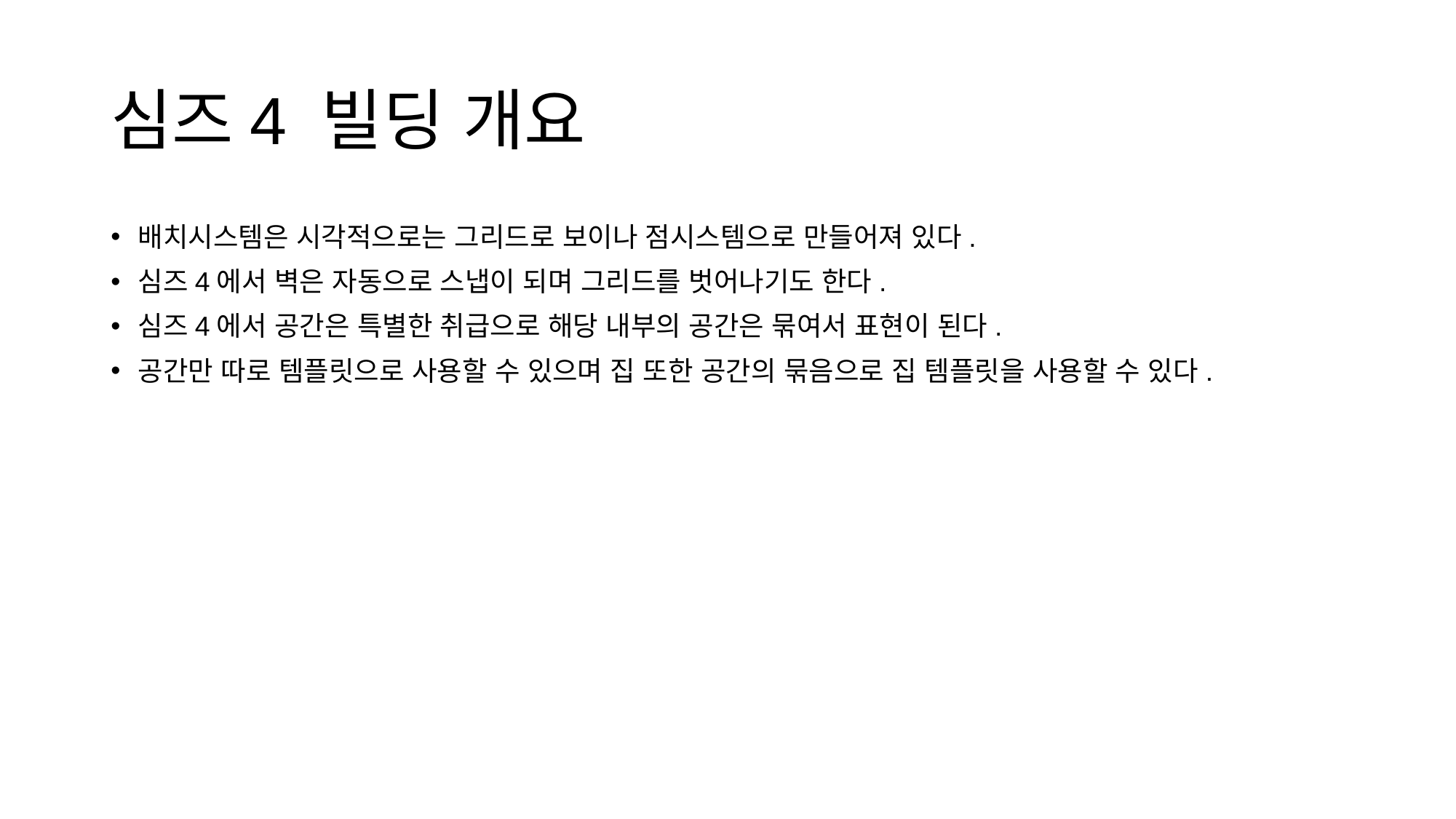

# 심즈4 빌딩 개요
배치시스템은 시각적으로는 그리드로 보이나 점시스템으로 만들어져 있다.
심즈4에서 벽은 자동으로 스냅이 되며 그리드를 벗어나기도 한다.
심즈4에서 공간은 특별한 취급으로 해당 내부의 공간은 묶여서 표현이 된다.
공간만 따로 템플릿으로 사용할 수 있으며 집 또한 공간의 묶음으로 집 템플릿을 사용할 수 있다.